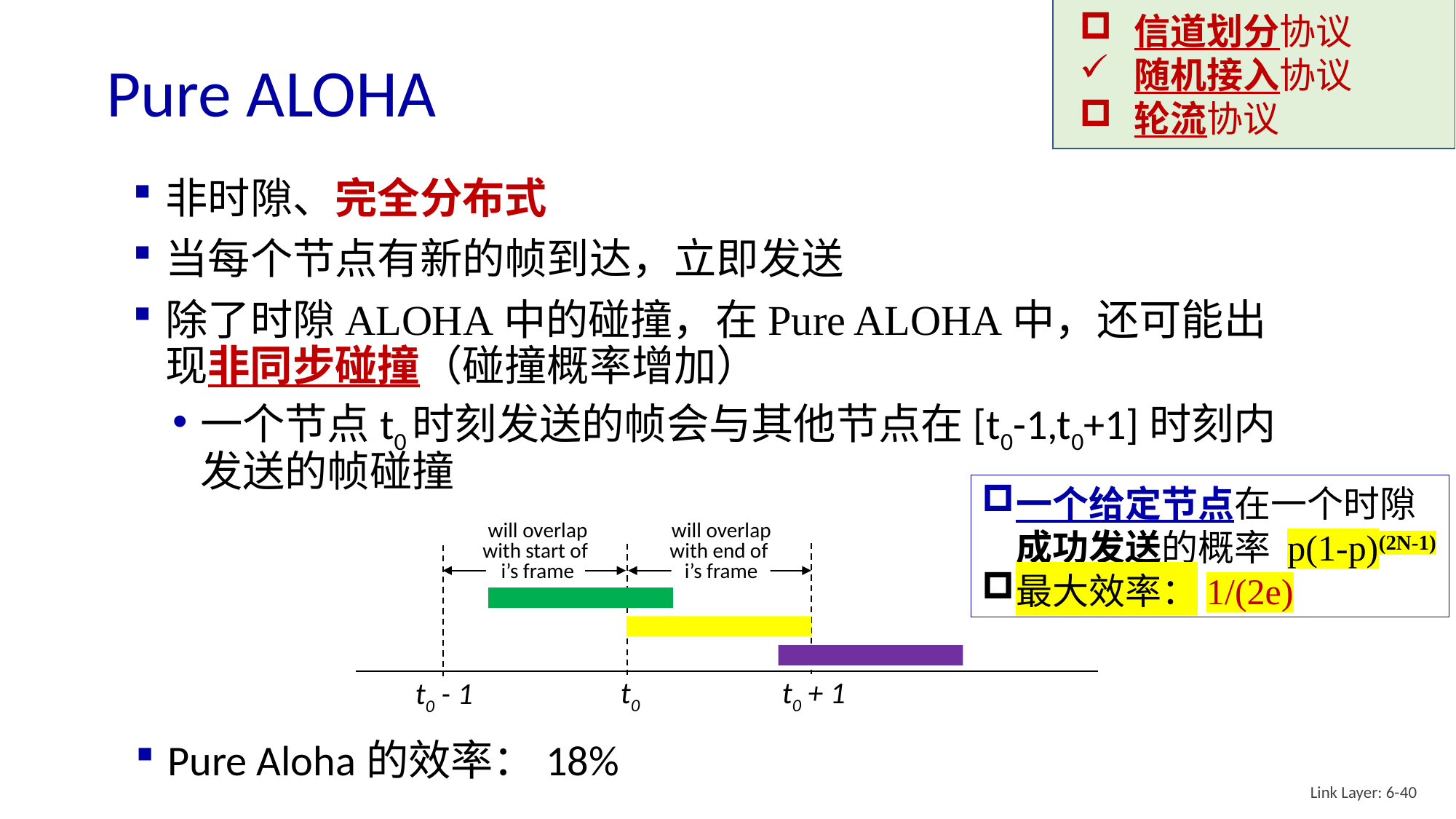

信道划分协议
随机接入协议
轮流协议
# Pure ALOHA
非时隙、完全分布式
当每个节点有新的帧到达，立即发送
除了时隙ALOHA中的碰撞，在Pure ALOHA中，还可能出现非同步碰撞（碰撞概率增加）
一个节点t0时刻发送的帧会与其他节点在[t0-1,t0+1]时刻内发送的帧碰撞
一个给定节点在一个时隙成功发送的概率 p(1-p)(2N-1)
最大效率：1/(2e)
will overlap
with start of
i’s frame
will overlap
with end of
i’s frame

t0 + 1
t0
t0 - 1
Pure Aloha的效率：18%
Link Layer: 6-40